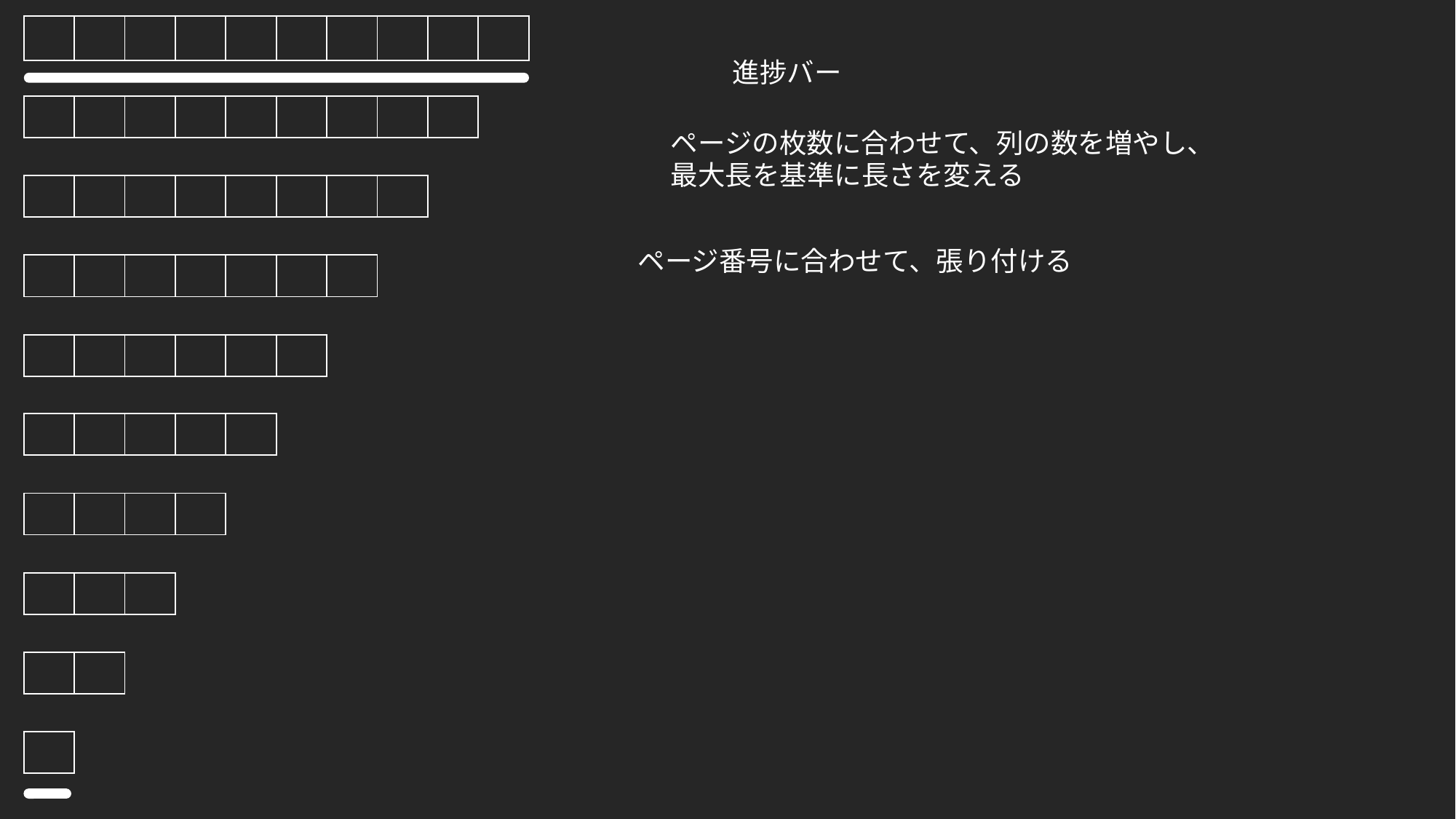

|  |  |  |  |  |  |  |  |  |  |
| --- | --- | --- | --- | --- | --- | --- | --- | --- | --- |
進捗バー

|  |  |  |  |  |  |  |  |  |
| --- | --- | --- | --- | --- | --- | --- | --- | --- |
ページの枚数に合わせて、列の数を増やし、最大長を基準に長さを変える
|  |  |  |  |  |  |  |  |
| --- | --- | --- | --- | --- | --- | --- | --- |
ページ番号に合わせて、張り付ける
|  |  |  |  |  |  |  |
| --- | --- | --- | --- | --- | --- | --- |
|  |  |  |  |  |  |
| --- | --- | --- | --- | --- | --- |
|  |  |  |  |  |
| --- | --- | --- | --- | --- |
|  |  |  |  |
| --- | --- | --- | --- |
|  |  |  |
| --- | --- | --- |
|  |  |
| --- | --- |
|  |
| --- |